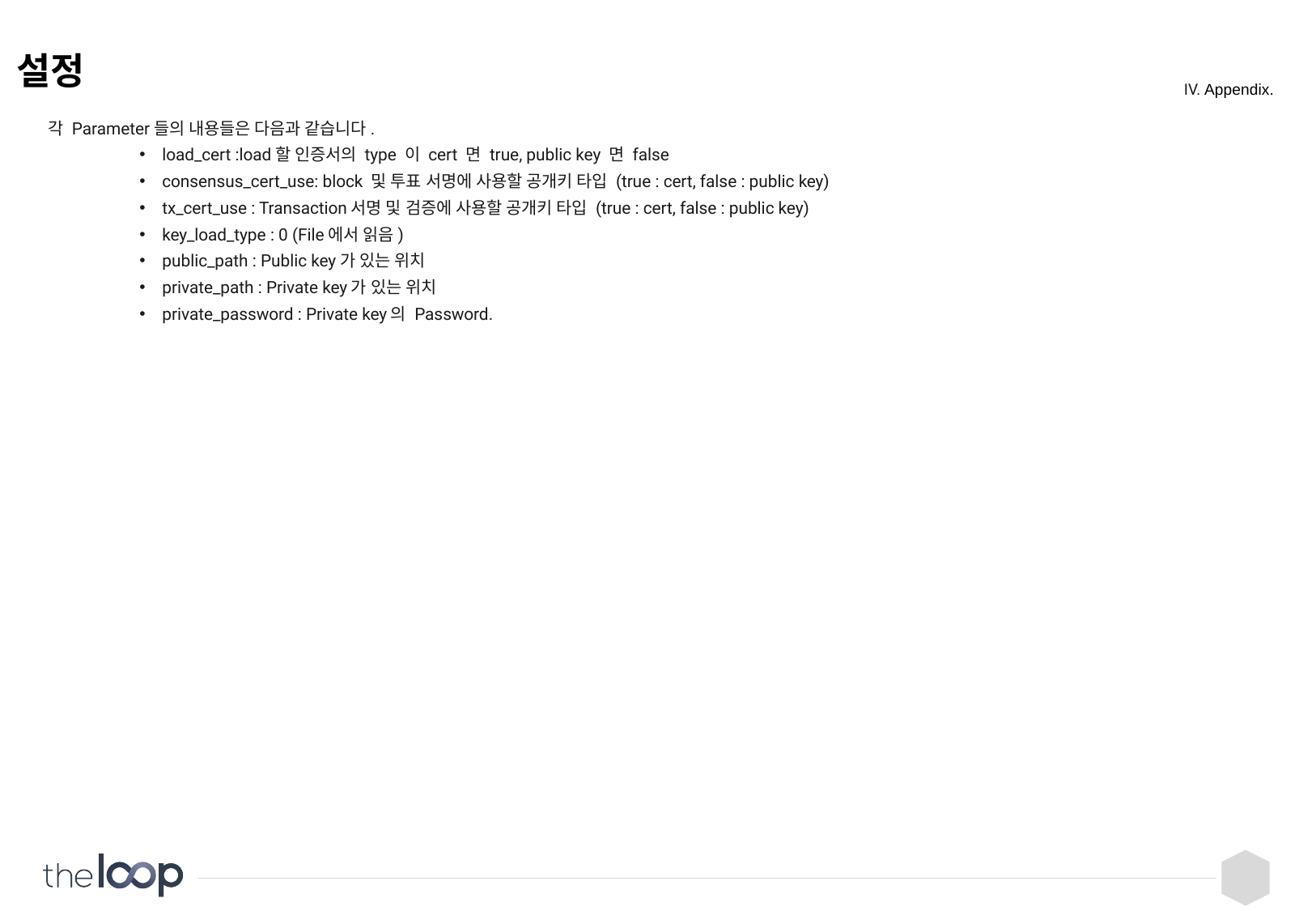

# 설정
IV. Appendix.
각 Parameter들의 내용들은 다음과 같습니다.
load_cert :load할 인증서의 type 이 cert 면 true, public key 면 false
consensus_cert_use: block 및 투표 서명에 사용할 공개키 타입 (true : cert, false : public key)
tx_cert_use : Transaction서명 및 검증에 사용할 공개키 타입 (true : cert, false : public key)
key_load_type : 0 (File에서 읽음)
public_path : Public key가 있는 위치
private_path : Private key가 있는 위치
private_password : Private key의 Password.